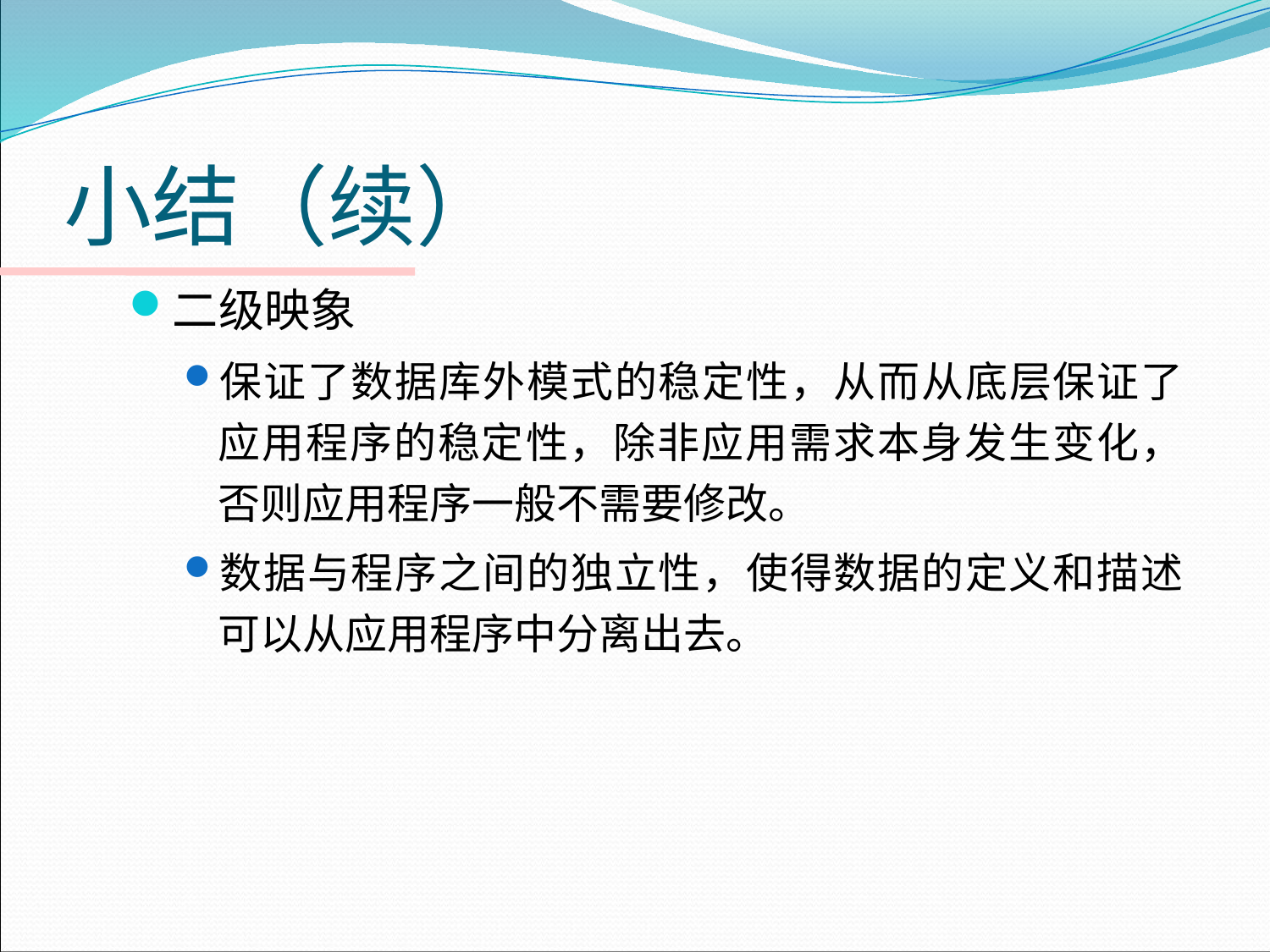

# 小结（续）
二级映象
保证了数据库外模式的稳定性，从而从底层保证了应用程序的稳定性，除非应用需求本身发生变化，否则应用程序一般不需要修改。
数据与程序之间的独立性，使得数据的定义和描述可以从应用程序中分离出去。
88